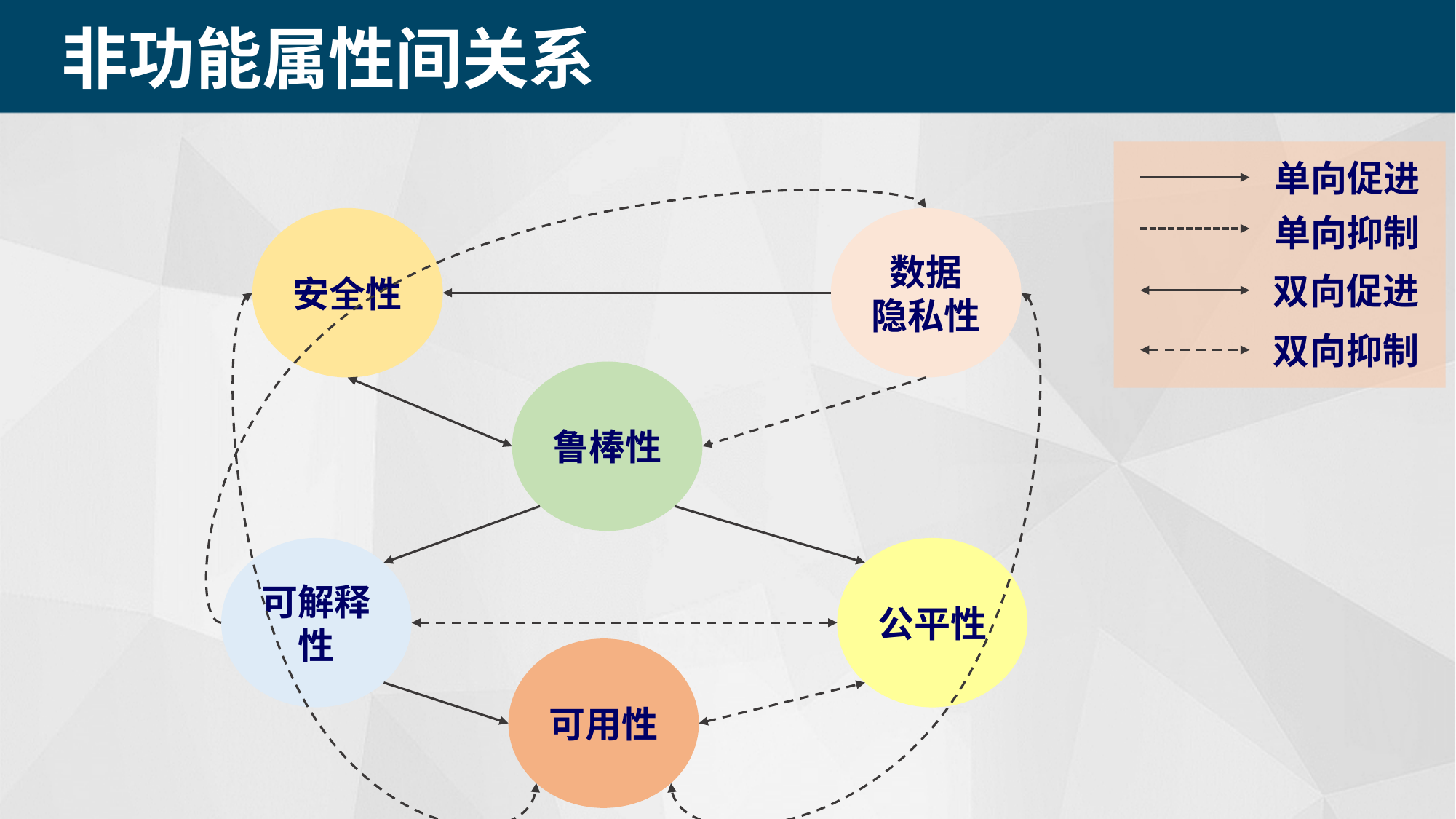

非功能属性间关系

单向促进
单向抑制
安全性
数据
隐私性
双向促进
双向抑制
鲁棒性
可解释性
公平性
可用性